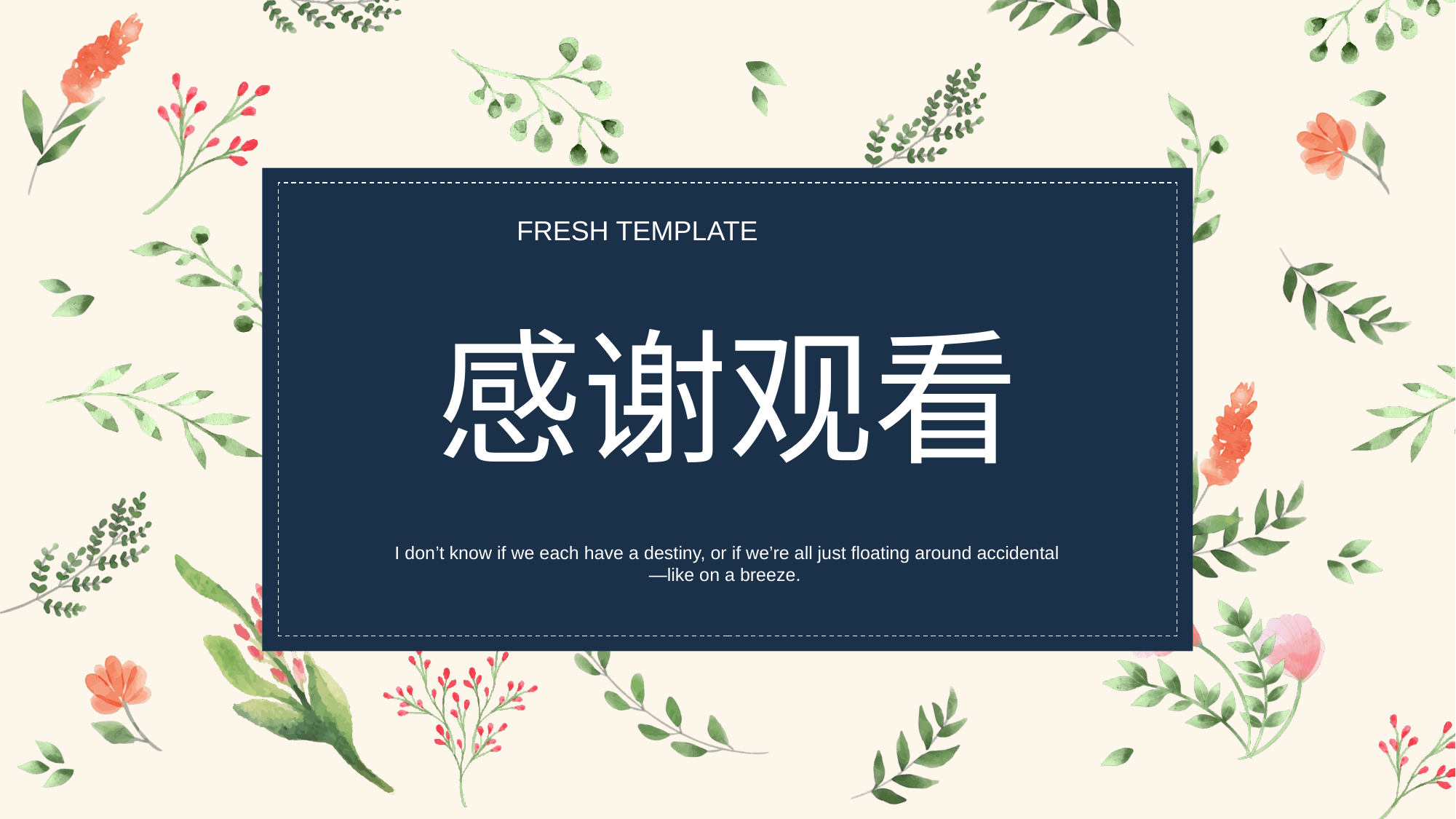

FRESH TEMPLATE
感谢观看
I don’t know if we each have a destiny, or if we’re all just floating around accidental—like on a breeze.